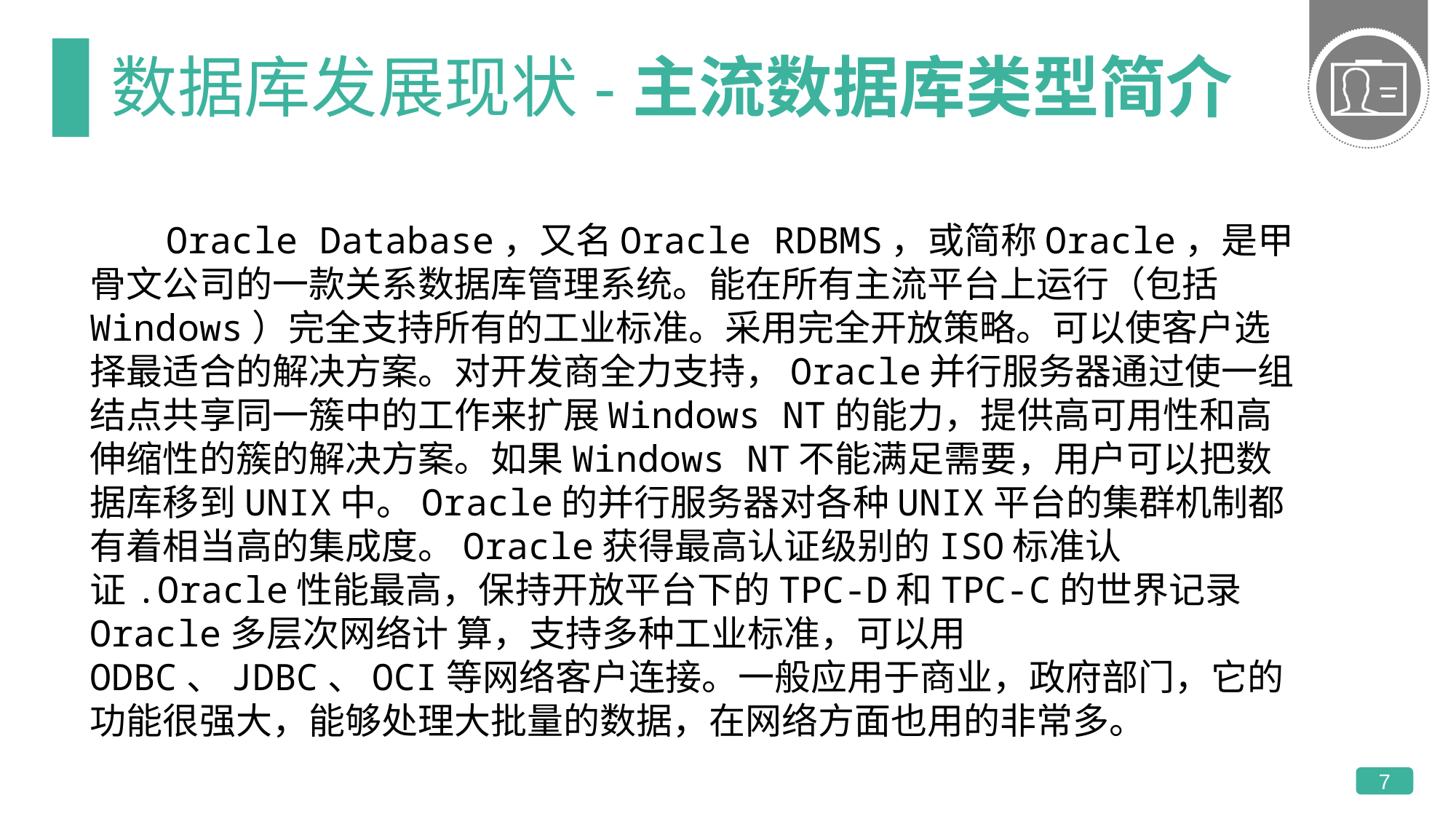

# 数据库发展现状-主流数据库类型简介
 Oracle Database，又名Oracle RDBMS，或简称Oracle，是甲骨文公司的一款关系数据库管理系统。能在所有主流平台上运行（包括Windows）完全支持所有的工业标准。采用完全开放策略。可以使客户选择最适合的解决方案。对开发商全力支持，Oracle并行服务器通过使一组结点共享同一簇中的工作来扩展Windows NT的能力，提供高可用性和高伸缩性的簇的解决方案。如果Windows NT不能满足需要，用户可以把数据库移到UNIX中。Oracle的并行服务器对各种UNIX平台的集群机制都有着相当高的集成度。Oracle获得最高认证级别的ISO标准认证.Oracle性能最高，保持开放平台下的TPC-D和TPC-C的世界记录Oracle多层次网络计 算，支持多种工业标准，可以用ODBC、JDBC、OCI等网络客户连接。一般应用于商业，政府部门，它的功能很强大，能够处理大批量的数据，在网络方面也用的非常多。
7